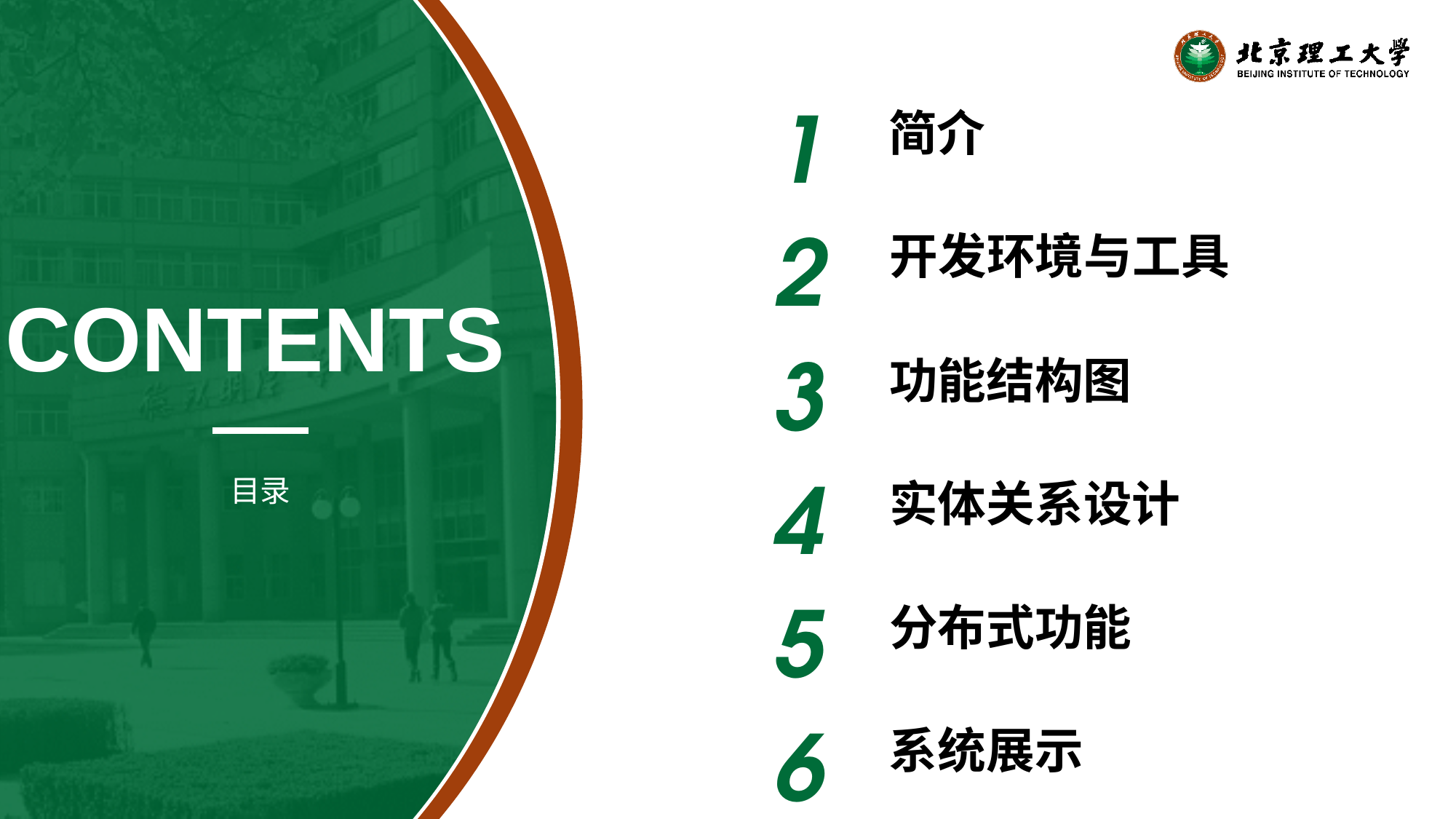

1
简介

2
开发环境与工具

CONTENTS
3
功能结构图

4
实体关系设计

目录
5
分布式功能

6
系统展示